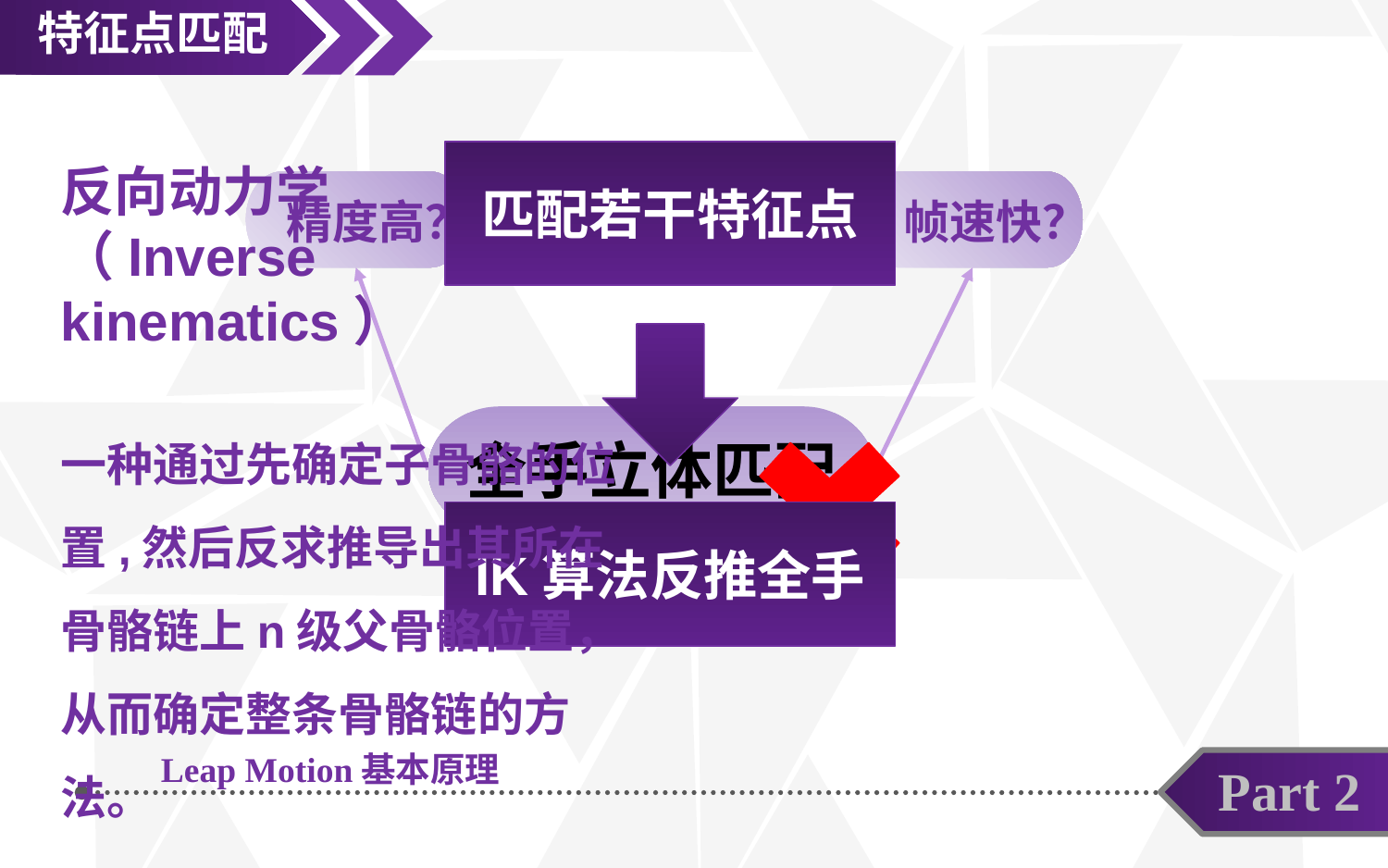

特征点匹配

匹配若干特征点
反向动力学
（Inverse kinematics）

一种通过先确定子骨骼的位置,然后反求推导出其所在骨骼链上n级父骨骼位置，从而确定整条骨骼链的方法。
精度高？
帧速快？

全手立体匹配

IK算法反推全手
Leap Motion基本原理
Part 2